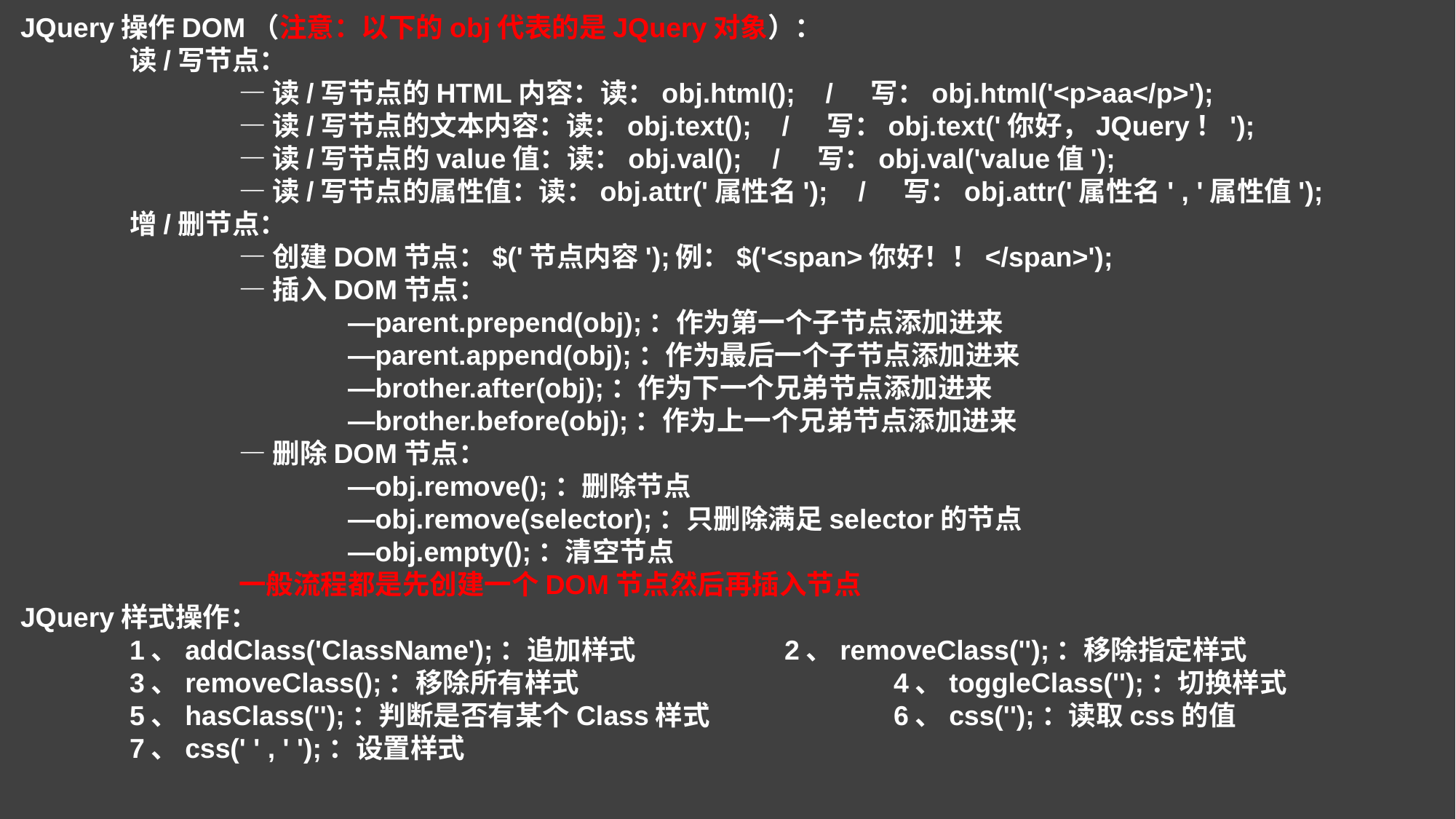

JQuery操作DOM（注意：以下的obj代表的是JQuery对象）：
	读/写节点：
		—读/写节点的HTML内容：读：obj.html();    /    写：obj.html('<p>aa</p>');
		—读/写节点的文本内容：读：obj.text();    /    写：obj.text('你好，JQuery！');
		—读/写节点的value值：读：obj.val();    /    写：obj.val('value值');
		—读/写节点的属性值：读：obj.attr('属性名');    /    写：obj.attr('属性名' , '属性值');
	增/删节点：
		—创建DOM节点：$('节点内容');	例：$('<span>你好！！</span>');
		—插入DOM节点：
			—parent.prepend(obj);：作为第一个子节点添加进来
			—parent.append(obj);：作为最后一个子节点添加进来
			—brother.after(obj);：作为下一个兄弟节点添加进来
			—brother.before(obj);：作为上一个兄弟节点添加进来
		—删除DOM节点：
			—obj.remove();：删除节点
			—obj.remove(selector);：只删除满足selector的节点
			—obj.empty();：清空节点
		一般流程都是先创建一个DOM节点然后再插入节点
JQuery样式操作：
	1、addClass('ClassName');：追加样式		2、removeClass('');：移除指定样式
	3、removeClass();：移除所有样式			4、toggleClass('');：切换样式
	5、hasClass('');：判断是否有某个Class样式		6、css('');：读取css的值
	7、css(' ' , ' ');：设置样式